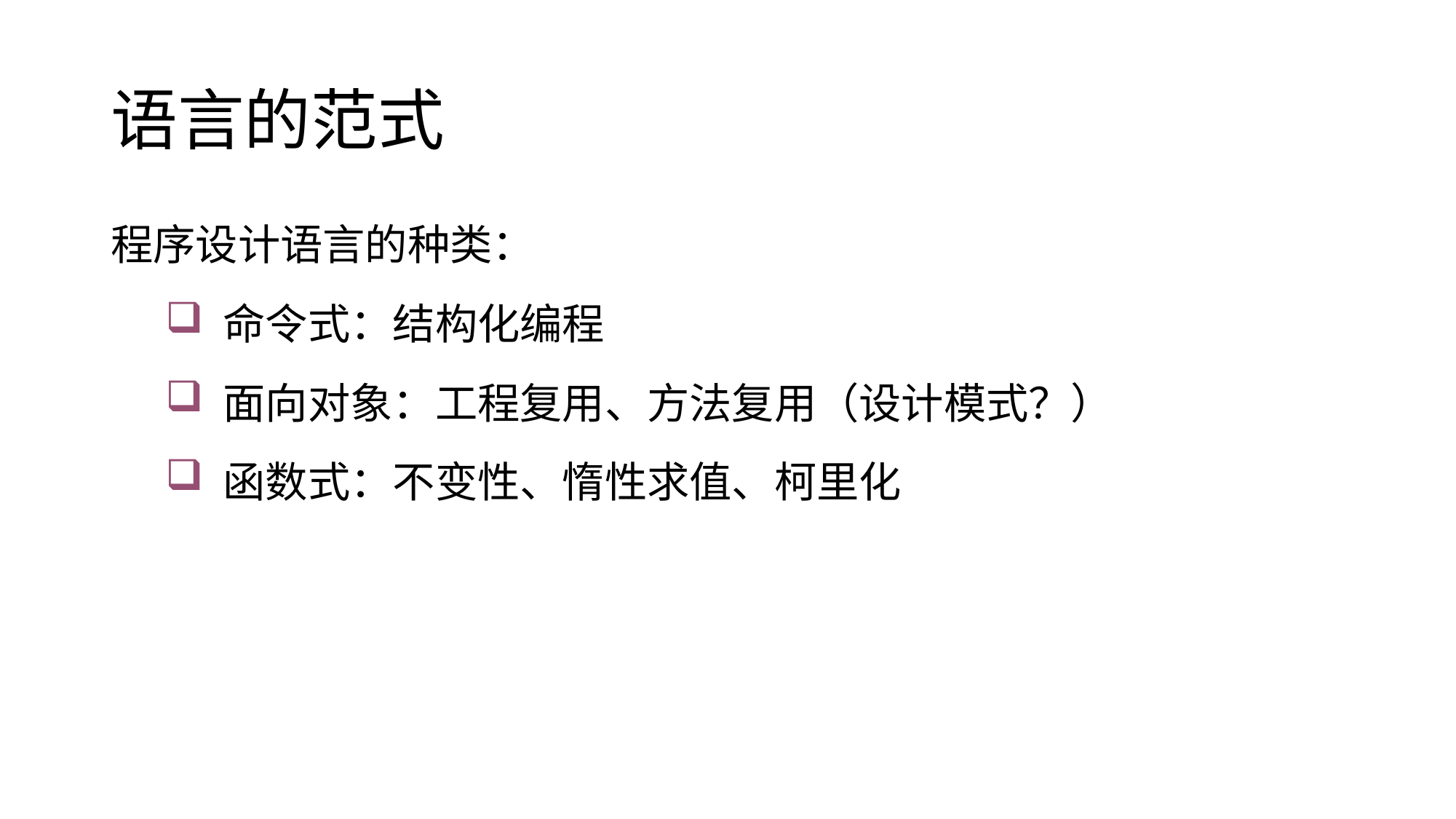

# 语言的范式
程序设计语言的种类：
 命令式：结构化编程
 面向对象：工程复用、方法复用（设计模式？）
 函数式：不变性、惰性求值、柯里化